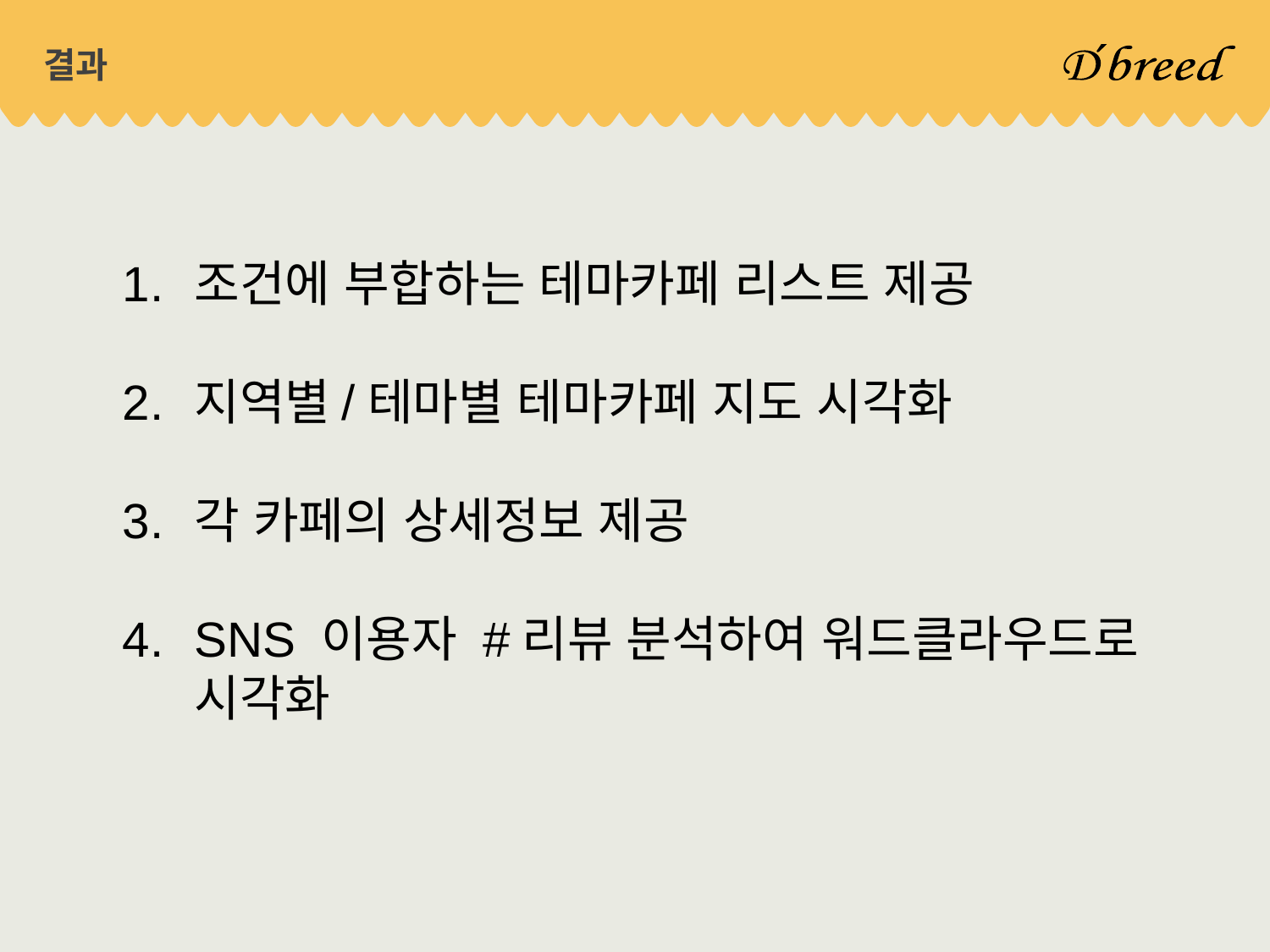

# 결과
조건에 부합하는 테마카페 리스트 제공

지역별/테마별 테마카페 지도 시각화

각 카페의 상세정보 제공

SNS 이용자 #리뷰 분석하여 워드클라우드로 시각화